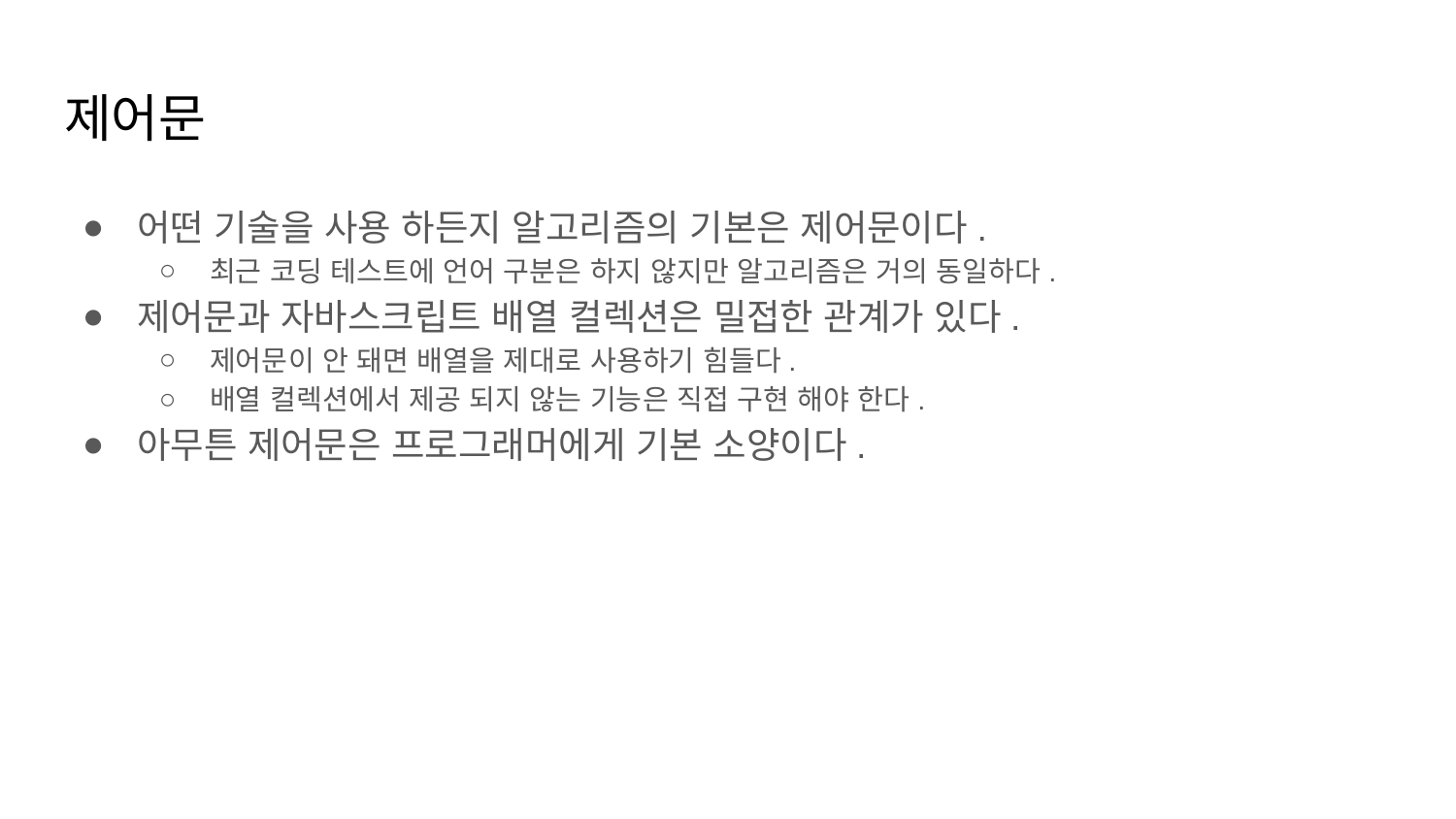

# 제어문
어떤 기술을 사용 하든지 알고리즘의 기본은 제어문이다.
최근 코딩 테스트에 언어 구분은 하지 않지만 알고리즘은 거의 동일하다.
제어문과 자바스크립트 배열 컬렉션은 밀접한 관계가 있다.
제어문이 안 돼면 배열을 제대로 사용하기 힘들다.
배열 컬렉션에서 제공 되지 않는 기능은 직접 구현 해야 한다.
아무튼 제어문은 프로그래머에게 기본 소양이다.